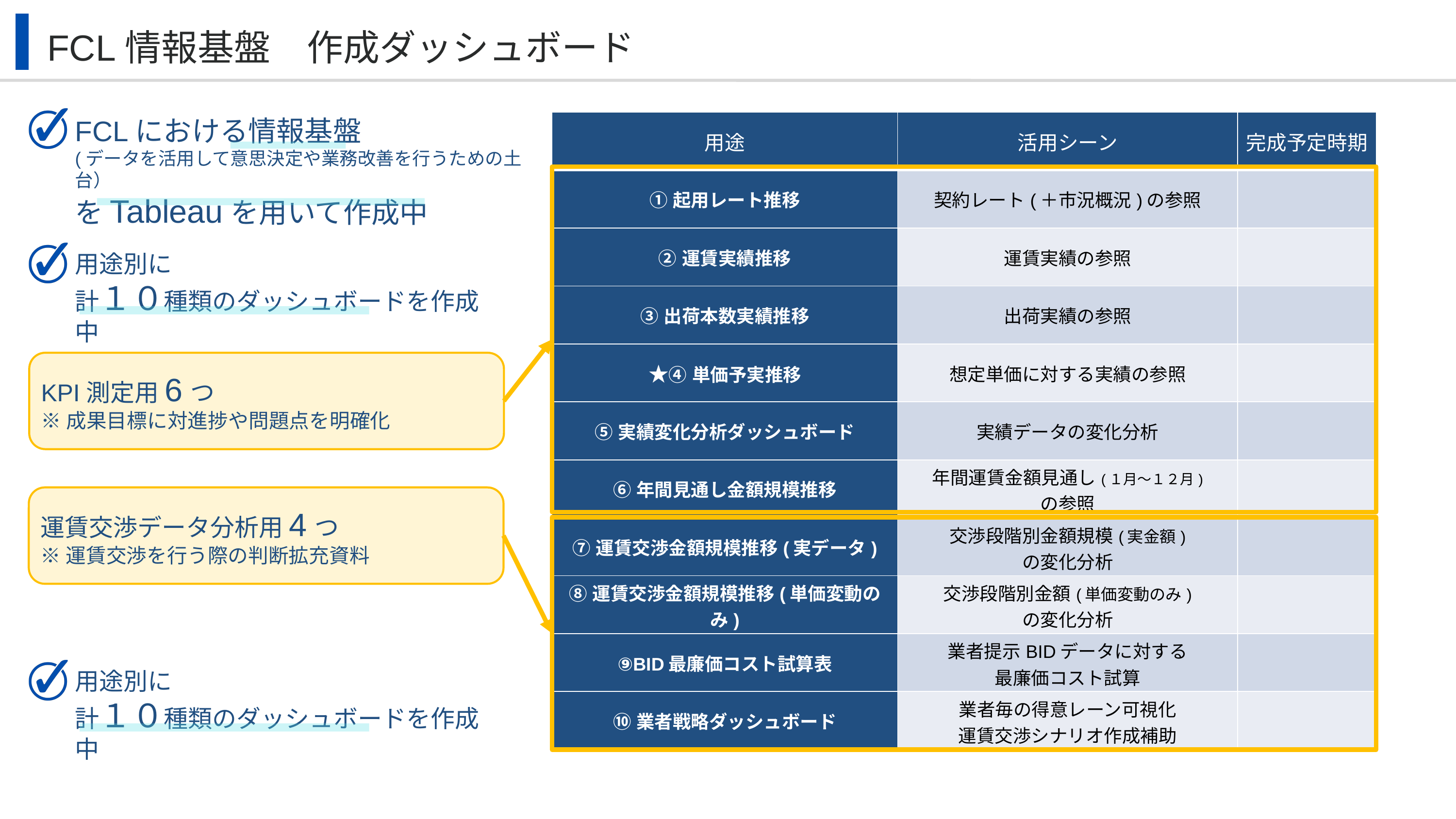

FCL情報基盤　作成ダッシュボード

FCLにおける情報基盤
(データを活用して意思決定や業務改善を行うための土台）
をTableauを用いて作成中
| 用途 | 活用シーン | 完成予定時期 |
| --- | --- | --- |
| ①起用レート推移 | 契約レート(＋市況概況)の参照 |  |
| ②運賃実績推移 | 運賃実績の参照 |  |
| ③出荷本数実績推移 | 出荷実績の参照 |  |
| ★④単価予実推移 | 想定単価に対する実績の参照 |  |
| ⑤実績変化分析ダッシュボード | 実績データの変化分析 |  |
| ⑥年間見通し金額規模推移 | 年間運賃金額見通し(１月～１２月) の参照 |  |
| ⑦運賃交渉金額規模推移(実データ) | 交渉段階別金額規模(実金額) の変化分析 |  |
| ⑧運賃交渉金額規模推移(単価変動のみ) | 交渉段階別金額(単価変動のみ) の変化分析 |  |
| ⑨BID最廉価コスト試算表 | 業者提示BIDデータに対する 最廉価コスト試算 |  |
| ⑩業者戦略ダッシュボード | 業者毎の得意レーン可視化 運賃交渉シナリオ作成補助 |  |
FCLにおける情報基盤
(データを活用して意思決定や業務改善を行うための土台）
をTableauを用いて作成中

用途別に
計１０種類のダッシュボードを作成中
用途別に
計１０種類のダッシュボードを作成中

KPI測定用6つ
※成果目標に対進捗や問題点を明確化
運賃交渉データ分析用4つ
※運賃交渉を行う際の判断拡充資料

用途別に
計１０種類のダッシュボードを作成中